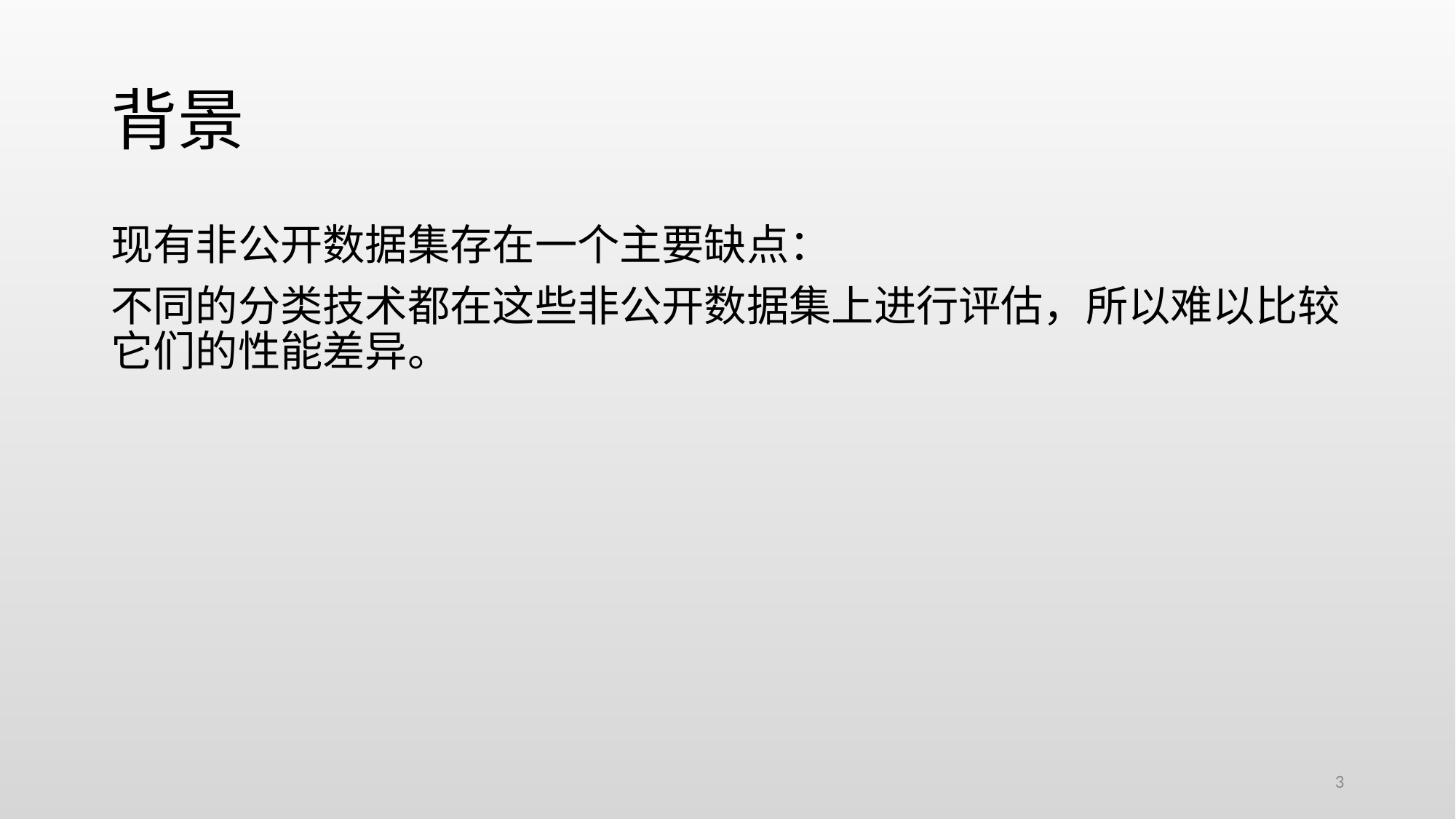

# 背景
现有非公开数据集存在一个主要缺点：
不同的分类技术都在这些非公开数据集上进行评估，所以难以比较它们的性能差异。

3